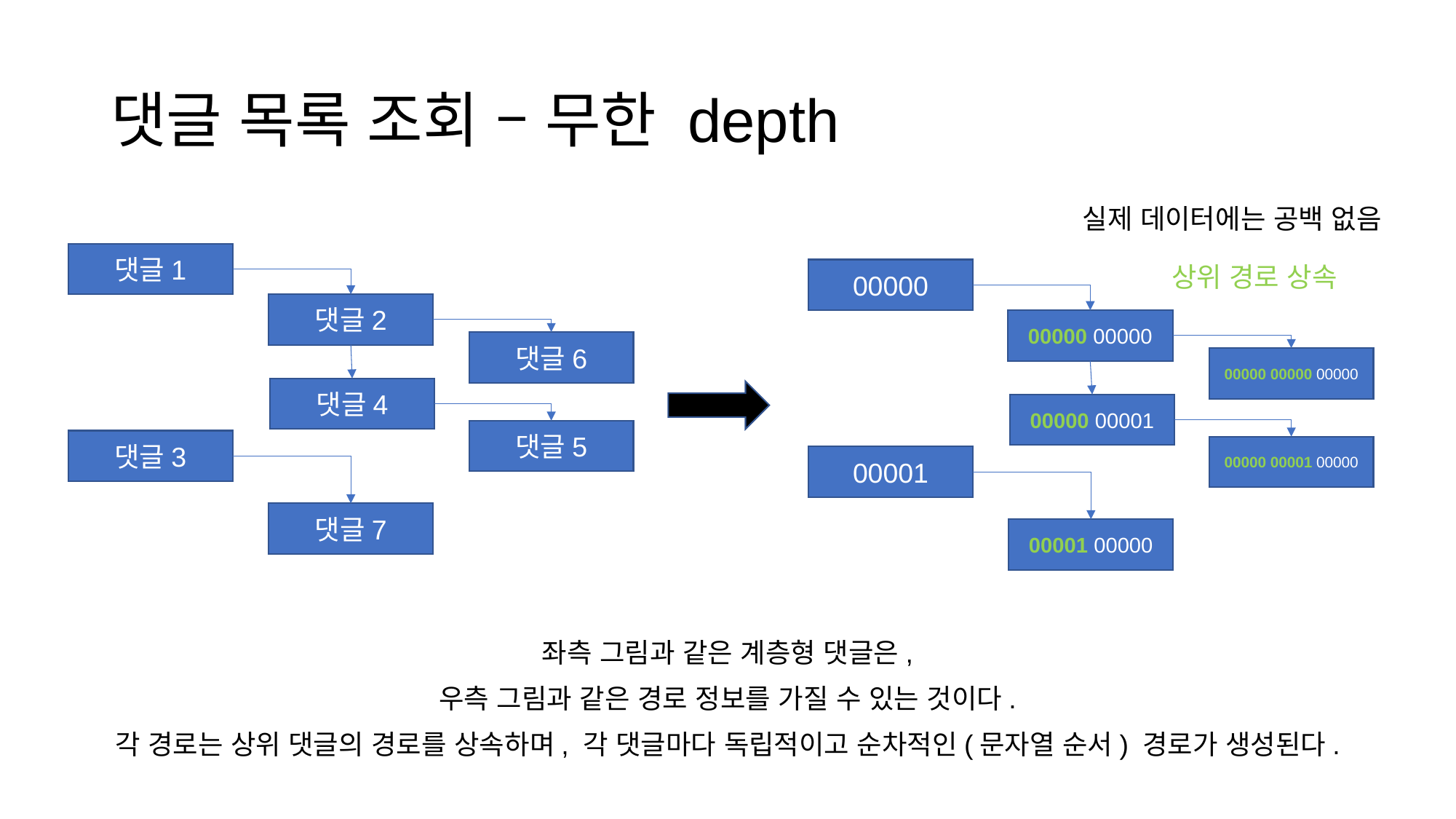

# 댓글 목록 조회 – 무한 depth
실제 데이터에는 공백 없음
댓글1
상위 경로 상속
00000
댓글2
00000 00000
댓글6
00000 00000 00000
댓글4

00000 00001
댓글5
댓글3
00000 00001 00000
00001
댓글7
00001 00000
좌측 그림과 같은 계층형 댓글은,
우측 그림과 같은 경로 정보를 가질 수 있는 것이다.
각 경로는 상위 댓글의 경로를 상속하며, 각 댓글마다 독립적이고 순차적인(문자열 순서) 경로가 생성된다.